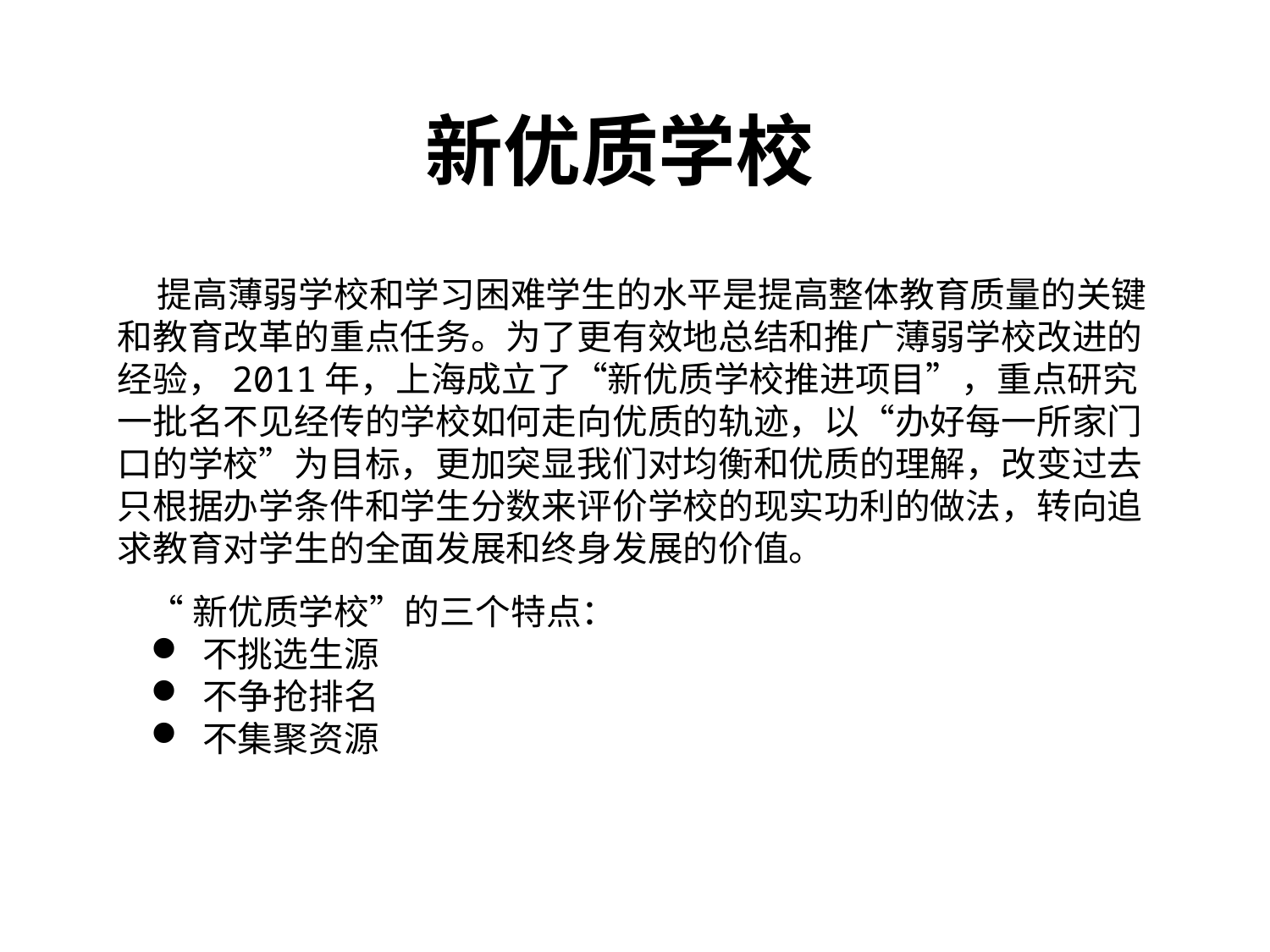

上海学生语文、数学、科学校内上课时间为12.2小时，在东亚国家和地区中处于中等水平，但由于校外学习时间较多，所以课业负担偏重。
上海学生语文、数学新优质、科学校内上课时间为12.2小时，在东亚国家和地区中处于中等水平，但由于校外学习时间较多，所以课业负担偏重。
新优质学校
    提高薄弱学校和学习困难学生的水平是提高整体教育质量的关键和教育改革的重点任务。为了更有效地总结和推广薄弱学校改进的经验，2011年，上海成立了“新优质学校推进项目”，重点研究一批名不见经传的学校如何走向优质的轨迹，以“办好每一所家门口的学校”为目标，更加突显我们对均衡和优质的理解，改变过去只根据办学条件和学生分数来评价学校的现实功利的做法，转向追求教育对学生的全面发展和终身发展的价值。
    “新优质学校”的三个特点：
 不挑选生源
 不争抢排名
 不集聚资源